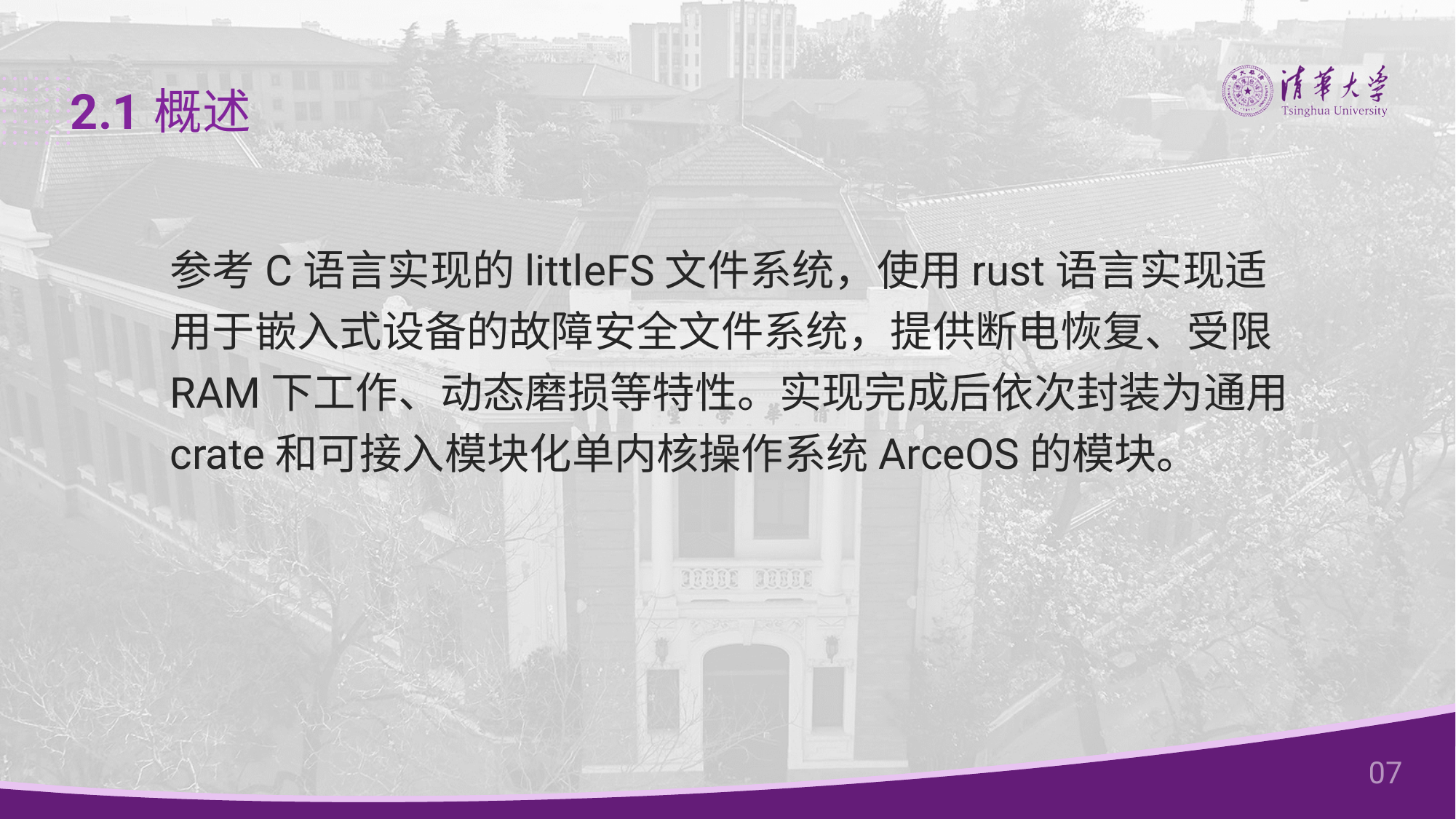

2.1
概述
参考C语言实现的littleFS文件系统，使用rust语言实现适用于嵌入式设备的故障安全文件系统，提供断电恢复、受限RAM下工作、动态磨损等特性。实现完成后依次封装为通用crate和可接入模块化单内核操作系统ArceOS的模块。

07